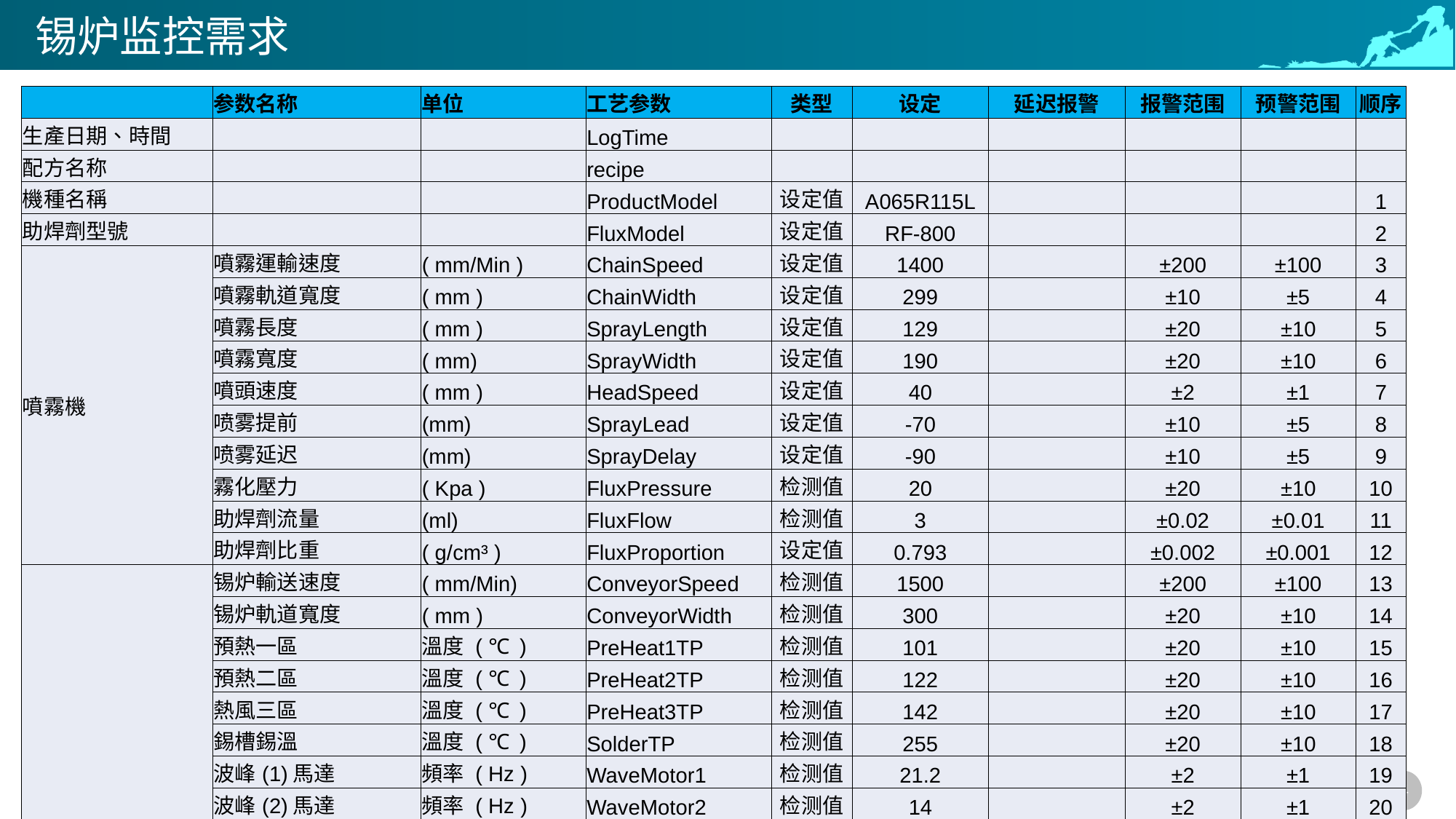

# 锡炉监控需求
|  | 参数名称 | 单位 | 工艺参数 | 类型 | 设定 | 延迟报警 | 报警范围 | 预警范围 | 顺序 |
| --- | --- | --- | --- | --- | --- | --- | --- | --- | --- |
| 生產日期、時間 |  |  | LogTime |  |  |  |  |  |  |
| 配方名称 |  |  | recipe |  |  |  |  |  |  |
| 機種名稱 |  |  | ProductModel | 设定值 | A065R115L |  |  |  | 1 |
| 助焊劑型號 |  |  | FluxModel | 设定值 | RF-800 |  |  |  | 2 |
| 噴霧機 | 噴霧運輸速度 | ( mm/Min ) | ChainSpeed | 设定值 | 1400 |  | ±200 | ±100 | 3 |
|  | 噴霧軌道寬度 | ( mm ) | ChainWidth | 设定值 | 299 |  | ±10 | ±5 | 4 |
|  | 噴霧長度 | ( mm ) | SprayLength | 设定值 | 129 |  | ±20 | ±10 | 5 |
|  | 噴霧寬度 | ( mm) | SprayWidth | 设定值 | 190 |  | ±20 | ±10 | 6 |
|  | 噴頭速度 | ( mm ) | HeadSpeed | 设定值 | 40 |  | ±2 | ±1 | 7 |
|  | 喷雾提前 | (mm) | SprayLead | 设定值 | -70 |  | ±10 | ±5 | 8 |
|  | 喷雾延迟 | (mm) | SprayDelay | 设定值 | -90 |  | ±10 | ±5 | 9 |
|  | 霧化壓力 | ( Kpa ) | FluxPressure | 检测值 | 20 |  | ±20 | ±10 | 10 |
|  | 助焊劑流量 | (ml) | FluxFlow | 检测值 | 3 |  | ±0.02 | ±0.01 | 11 |
|  | 助焊劑比重 | ( g/cm³ ) | FluxProportion | 设定值 | 0.793 |  | ±0.002 | ±0.001 | 12 |
| 波峰焊 | 锡炉輸送速度 | ( mm/Min) | ConveyorSpeed | 检测值 | 1500 |  | ±200 | ±100 | 13 |
|  | 锡炉軌道寬度 | ( mm ) | ConveyorWidth | 检测值 | 300 |  | ±20 | ±10 | 14 |
|  | 預熱一區 | 溫度 ( ℃ ) | PreHeat1TP | 检测值 | 101 |  | ±20 | ±10 | 15 |
|  | 預熱二區 | 溫度 ( ℃ ) | PreHeat2TP | 检测值 | 122 |  | ±20 | ±10 | 16 |
|  | 熱風三區 | 溫度 ( ℃ ) | PreHeat3TP | 检测值 | 142 |  | ±20 | ±10 | 17 |
|  | 錫槽錫溫 | 溫度 ( ℃ ) | SolderTP | 检测值 | 255 |  | ±20 | ±10 | 18 |
|  | 波峰(1)馬達 | 頻率 ( Hz ) | WaveMotor1 | 检测值 | 21.2 |  | ±2 | ±1 | 19 |
|  | 波峰(2)馬達 | 頻率 ( Hz ) | WaveMotor2 | 检测值 | 14 |  | ±2 | ±1 | 20 |
|  | 軌道角度 | 度(º） | ConveyorAngle | 检测值 | 5.7 |  | ±0.2 | ±0.1 | 21 |